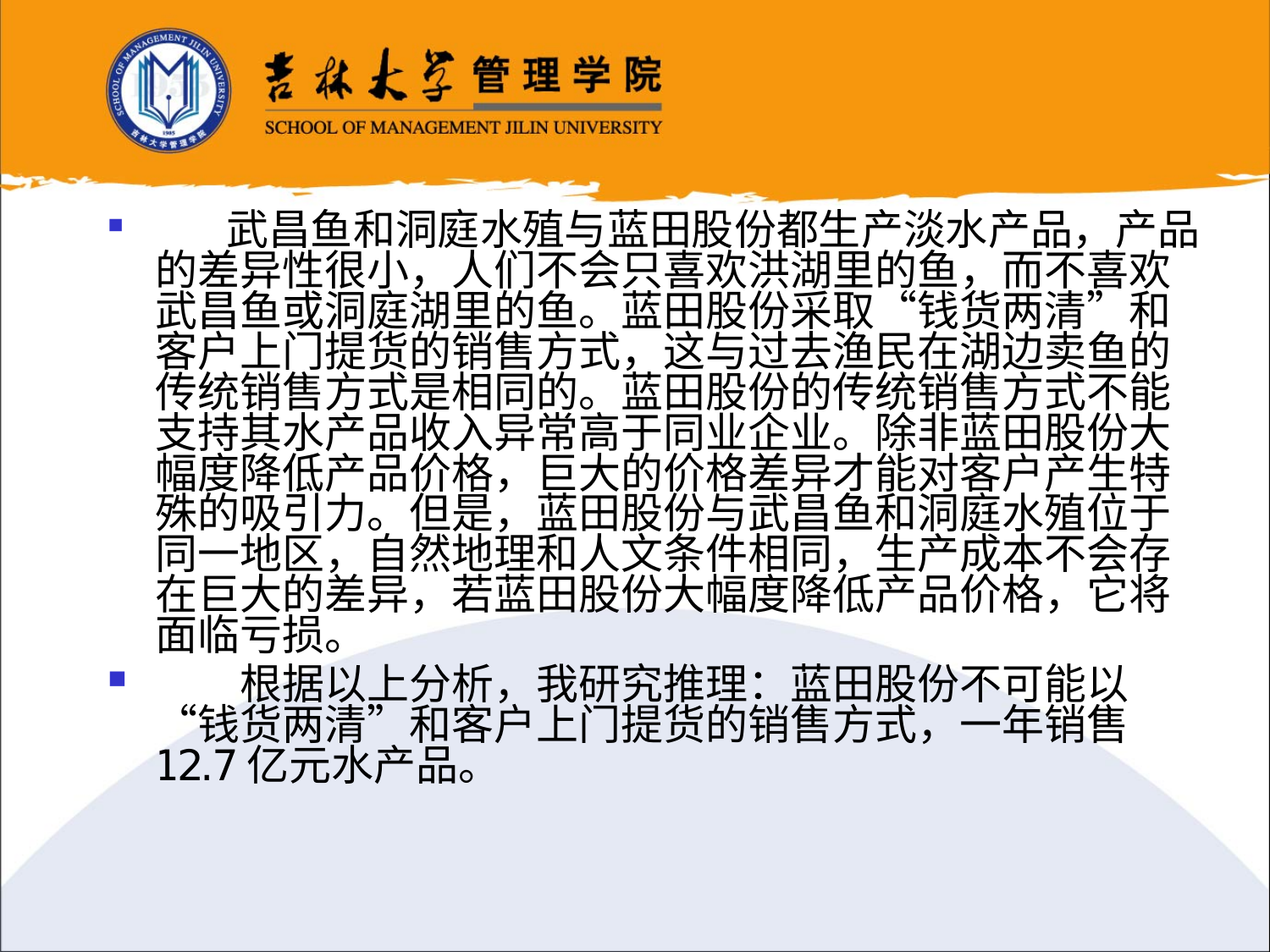

武昌鱼和洞庭水殖与蓝田股份都生产淡水产品，产品的差异性很小，人们不会只喜欢洪湖里的鱼，而不喜欢武昌鱼或洞庭湖里的鱼。蓝田股份采取“钱货两清”和客户上门提货的销售方式，这与过去渔民在湖边卖鱼的传统销售方式是相同的。蓝田股份的传统销售方式不能支持其水产品收入异常高于同业企业。除非蓝田股份大幅度降低产品价格，巨大的价格差异才能对客户产生特殊的吸引力。但是，蓝田股份与武昌鱼和洞庭水殖位于同一地区，自然地理和人文条件相同，生产成本不会存在巨大的差异，若蓝田股份大幅度降低产品价格，它将面临亏损。
　　根据以上分析，我研究推理：蓝田股份不可能以“钱货两清”和客户上门提货的销售方式，一年销售12.7亿元水产品。